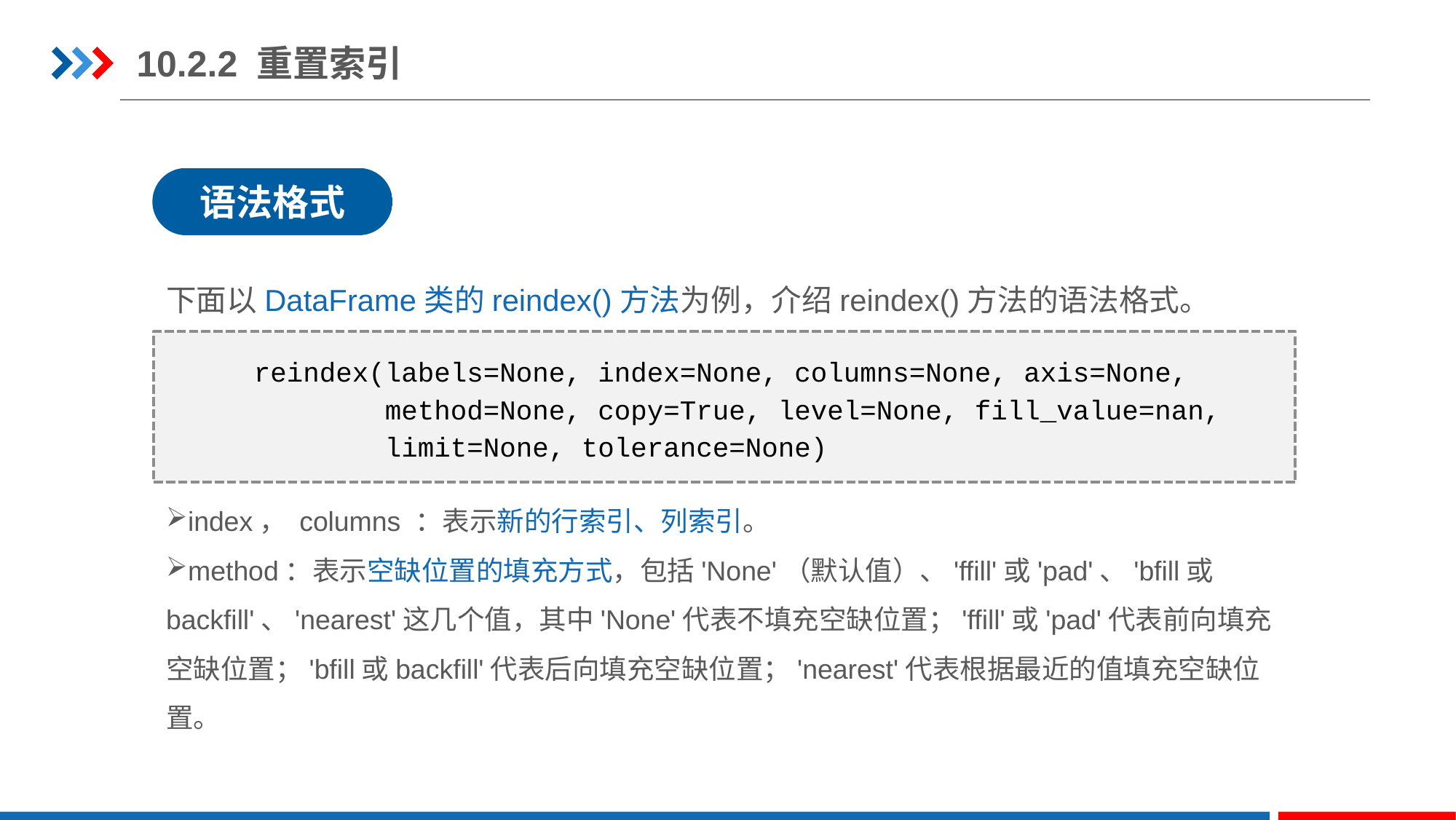

10.2.2 重置索引
语法格式
下面以DataFrame类的reindex()方法为例，介绍reindex()方法的语法格式。

reindex(labels=None, index=None, columns=None, axis=None,
        method=None, copy=True, level=None, fill_value=nan,
        limit=None, tolerance=None)
index， columns ：表示新的行索引、列索引。
method：表示空缺位置的填充方式，包括'None'（默认值）、'ffill'或'pad'、'bfill或backfill'、'nearest'这几个值，其中'None'代表不填充空缺位置；'ffill'或'pad'代表前向填充空缺位置；'bfill或backfill'代表后向填充空缺位置；'nearest'代表根据最近的值填充空缺位置。